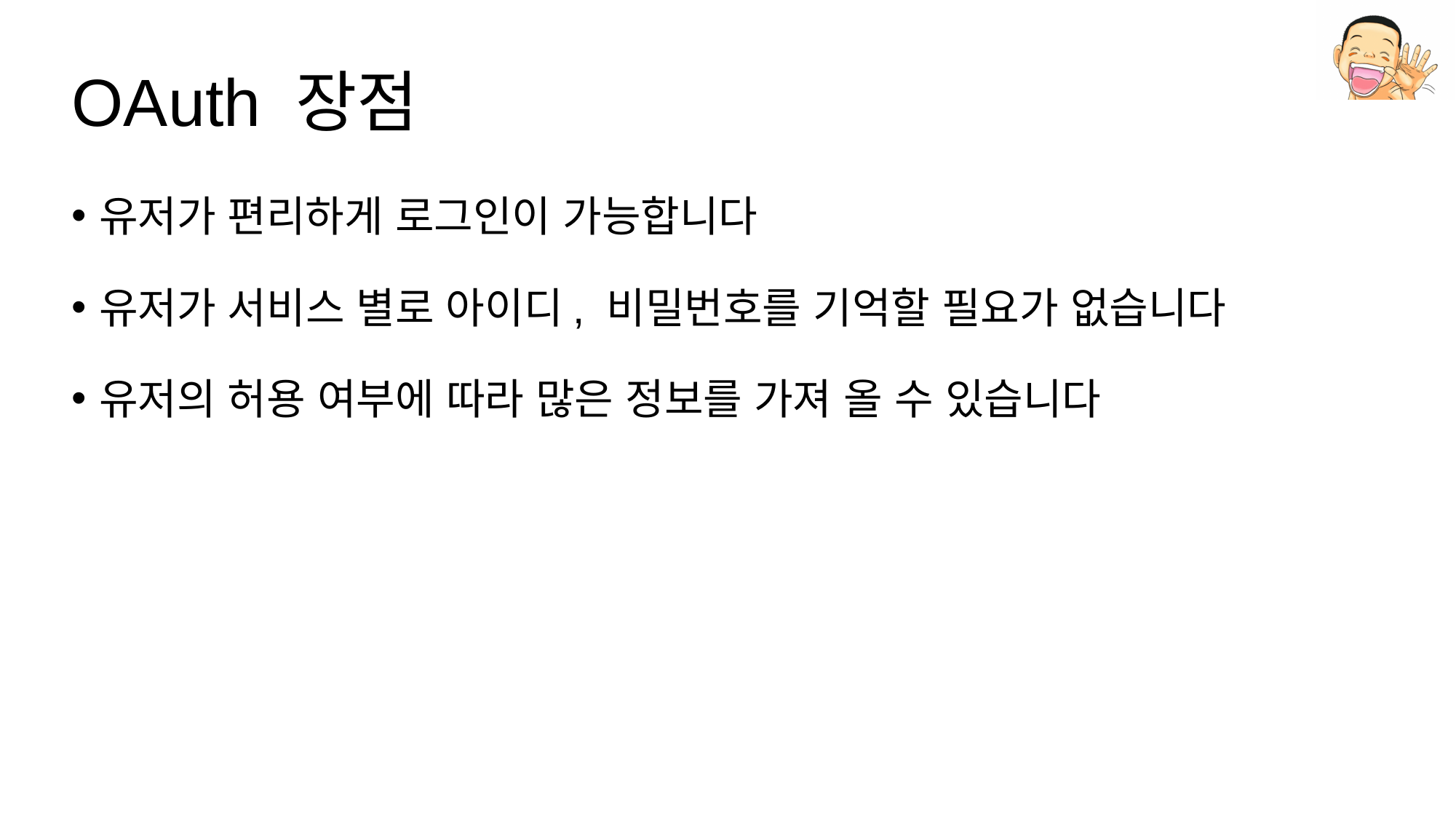

# OAuth 장점
유저가 편리하게 로그인이 가능합니다
유저가 서비스 별로 아이디, 비밀번호를 기억할 필요가 없습니다
유저의 허용 여부에 따라 많은 정보를 가져 올 수 있습니다